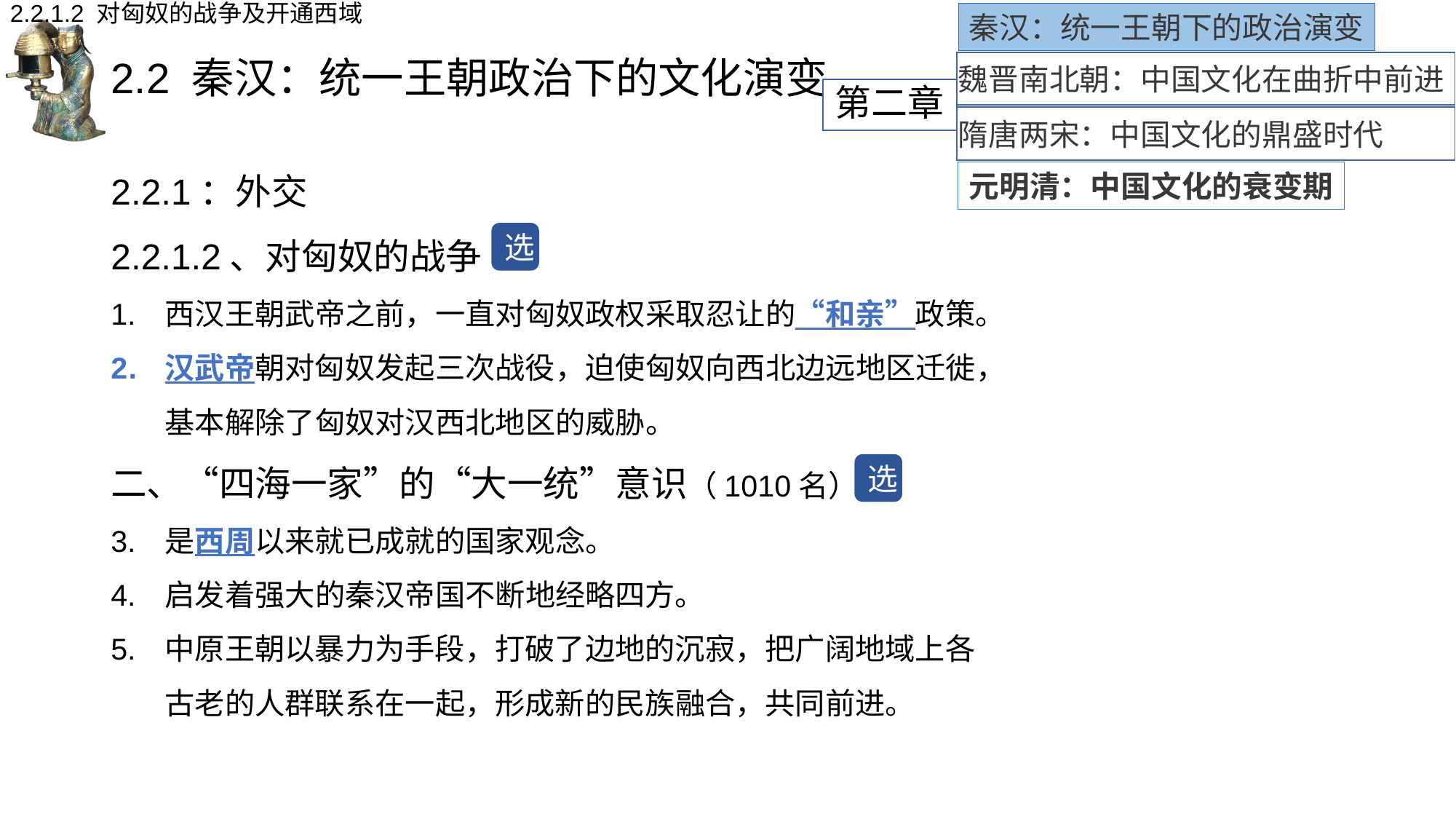

2.2.1.2 对匈奴的战争及开通西域
秦汉：统一王朝下的政治演变
# 2.2 秦汉：统一王朝政治下的文化演变
魏晋南北朝：中国文化在曲折中前进
第二章
隋唐两宋：中国文化的鼎盛时代
2.2.1：外交
2.2.1.2、对匈奴的战争
西汉王朝武帝之前，一直对匈奴政权采取忍让的“和亲”政策。
汉武帝朝对匈奴发起三次战役，迫使匈奴向西北边远地区迁徙，基本解除了匈奴对汉西北地区的威胁。
二、“四海一家”的“大一统”意识（1010名）：
是西周以来就已成就的国家观念。
启发着强大的秦汉帝国不断地经略四方。
中原王朝以暴力为手段，打破了边地的沉寂，把广阔地域上各古老的人群联系在一起，形成新的民族融合，共同前进。
元明清：中国文化的衰变期
选
选
7